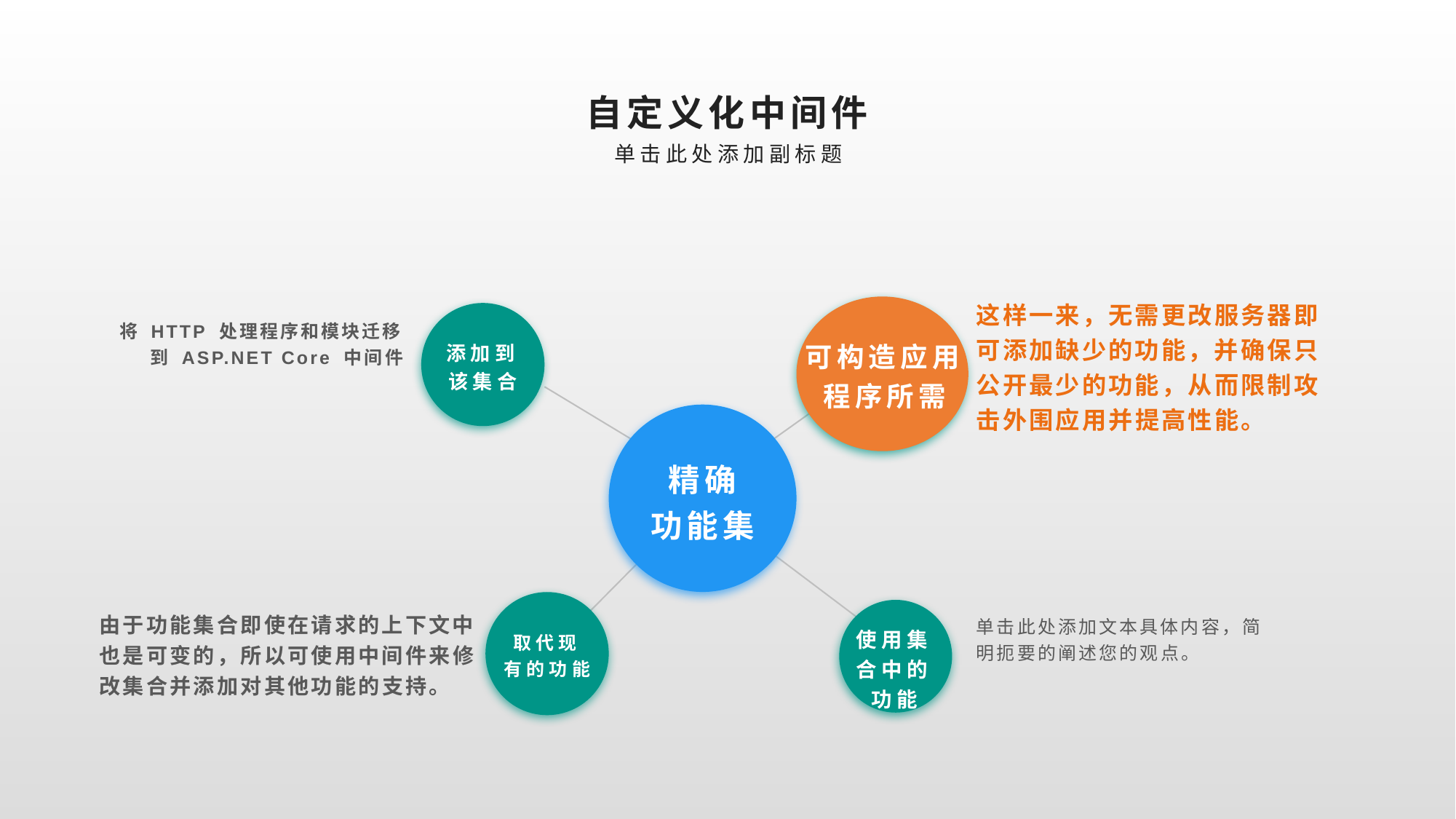

自定义化中间件
单击此处添加副标题
这样一来，无需更改服务器即可添加缺少的功能，并确保只公开最少的功能，从而限制攻击外围应用并提高性能。

将 HTTP 处理程序和模块迁移到 ASP.NET Core 中间件
添加到该集合
可构造应用程序所需
精确
功能集

由于功能集合即使在请求的上下文中也是可变的，所以可使用中间件来修改集合并添加对其他功能的支持。
单击此处添加文本具体内容，简明扼要的阐述您的观点。
取代现有的功能
使用集合中的功能